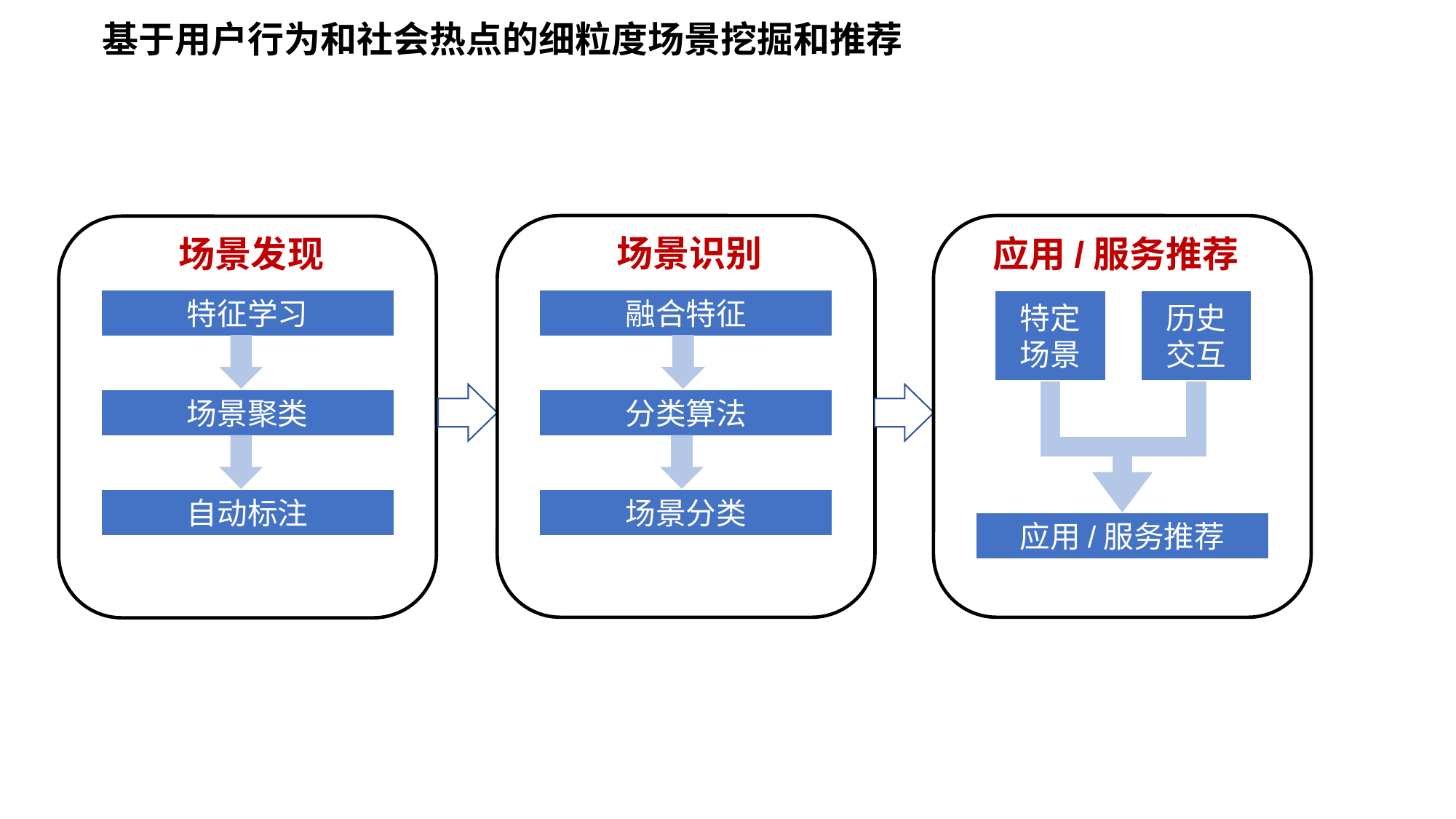

基于用户行为和社会热点的细粒度场景挖掘和推荐

场景识别
场景发现
应用/服务推荐
特征学习
融合特征
特定场景
历史交互

分类算法
场景聚类

自动标注
场景分类
应用/服务推荐